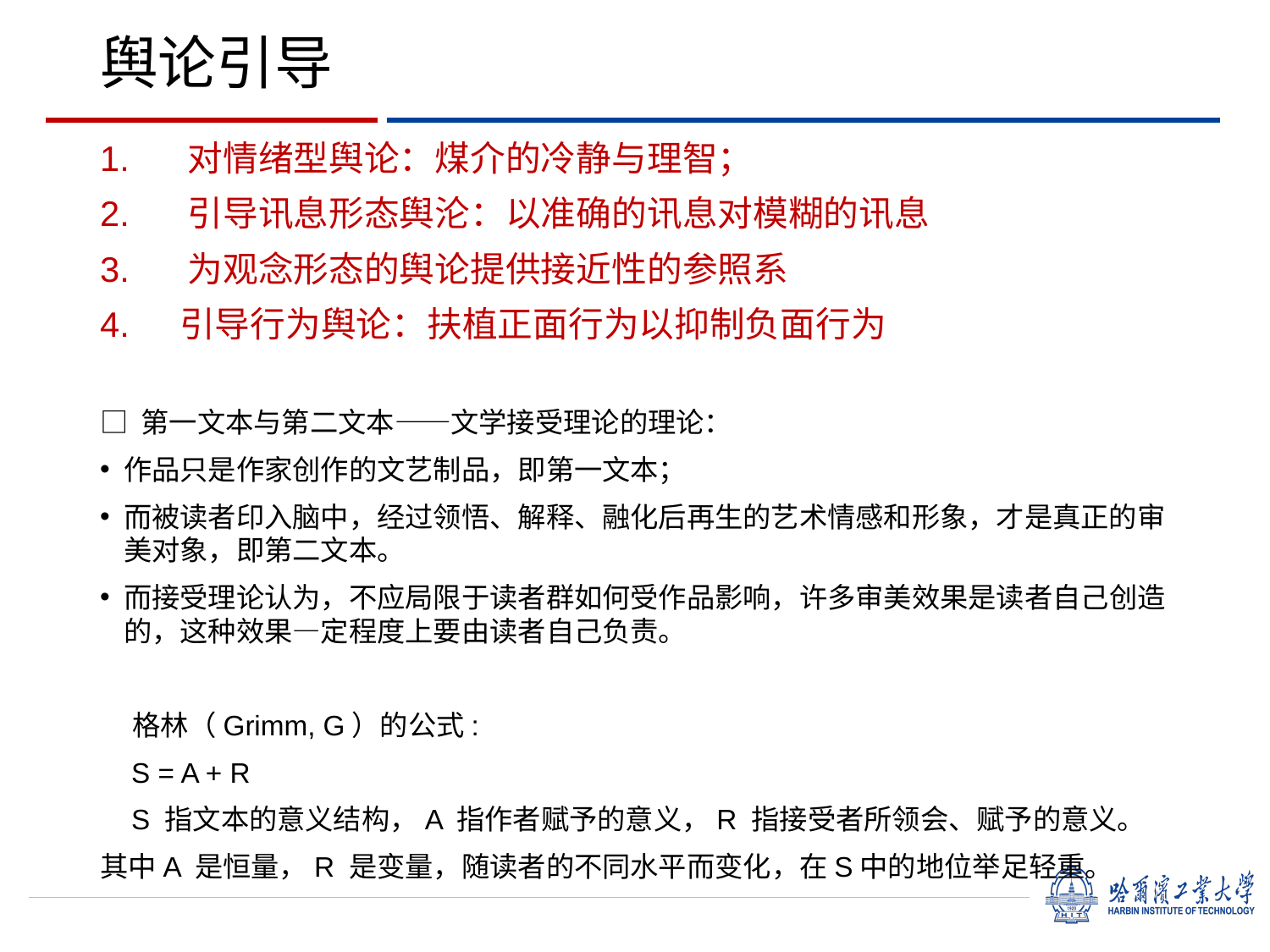

# 舆论引导
    对情绪型舆论：煤介的冷静与理智；
    引导讯息形态舆沦：以准确的讯息对模糊的讯息
    为观念形态的舆论提供接近性的参照系
   引导行为舆论：扶植正面行为以抑制负面行为

□ 第一文本与第二文本——文学接受理论的理论：
作品只是作家创作的文艺制品，即第一文本；
而被读者印入脑中，经过领悟、解释、融化后再生的艺术情感和形象，才是真正的审美对象，即第二文本。
而接受理论认为，不应局限于读者群如何受作品影响，许多审美效果是读者自己创造的，这种效果—定程度上要由读者自己负责。

    格林（Grimm, G）的公式:
    S = A + R
    S 指文本的意义结构，A 指作者赋予的意义，R 指接受者所领会、赋予的意义。
其中A 是恒量，R 是变量，随读者的不同水平而变化，在S中的地位举足轻重。